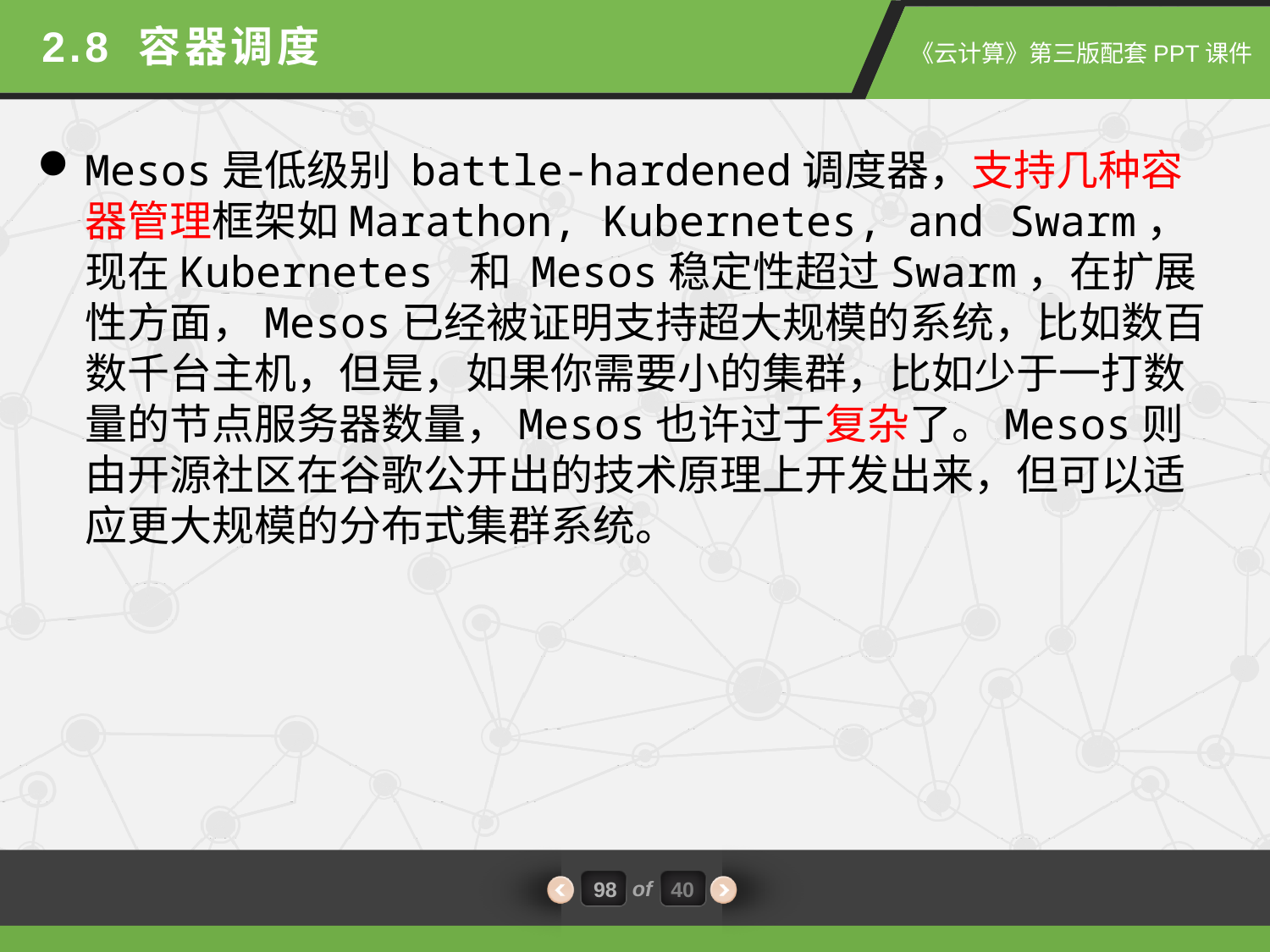

2.8 容器调度
Mesos是低级别 battle-hardened调度器，支持几种容器管理框架如Marathon, Kubernetes, and Swarm，现在Kubernetes 和 Mesos稳定性超过Swarm，在扩展性方面，Mesos已经被证明支持超大规模的系统，比如数百数千台主机，但是，如果你需要小的集群，比如少于一打数量的节点服务器数量，Mesos也许过于复杂了。Mesos则由开源社区在谷歌公开出的技术原理上开发出来，但可以适应更大规模的分布式集群系统。
98